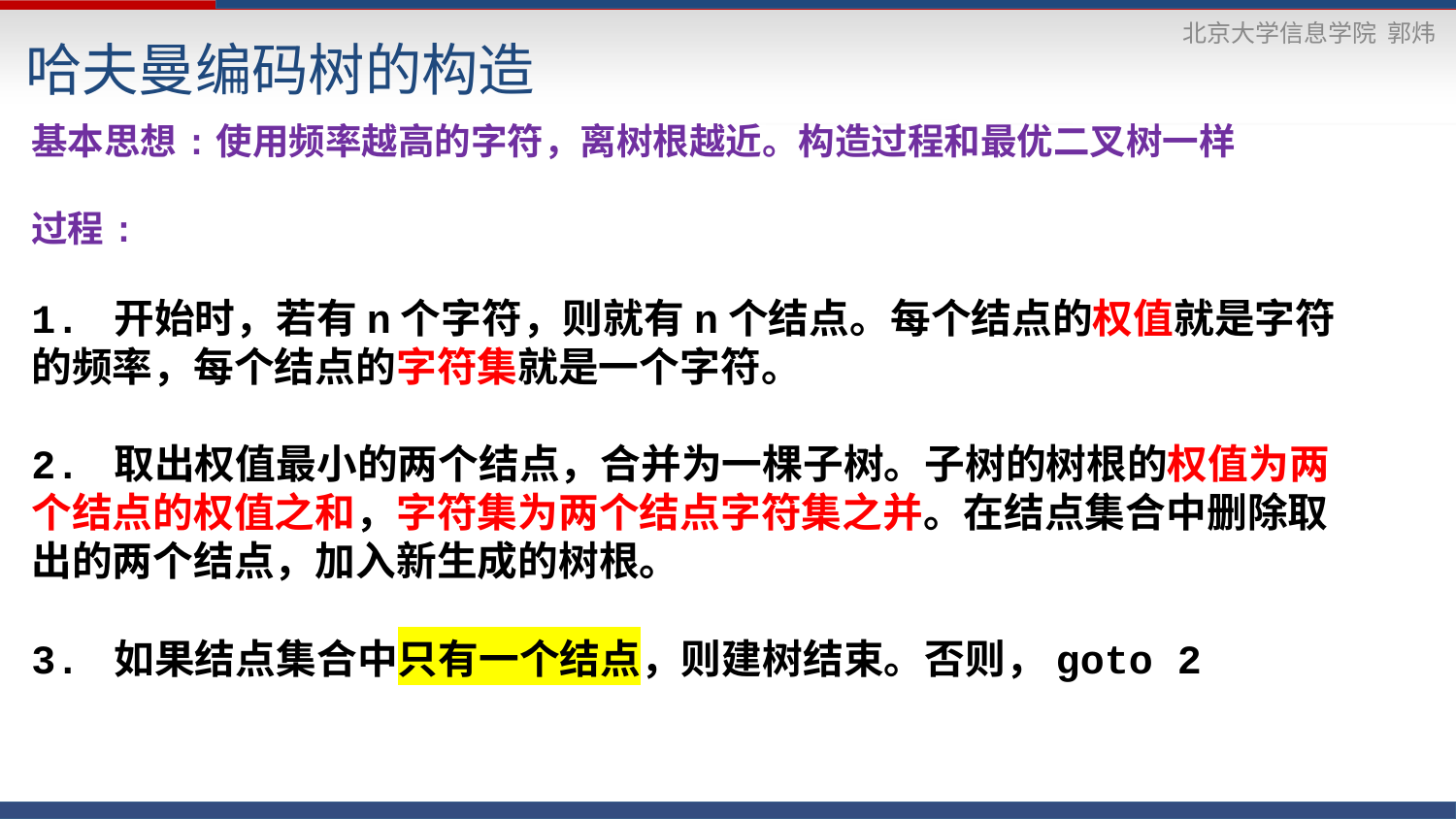

哈夫曼编码树的构造
基本思想:使用频率越高的字符，离树根越近。构造过程和最优二叉树一样

过程:

1. 开始时，若有n个字符，则就有n个结点。每个结点的权值就是字符的频率，每个结点的字符集就是一个字符。

2. 取出权值最小的两个结点，合并为一棵子树。子树的树根的权值为两个结点的权值之和，字符集为两个结点字符集之并。在结点集合中删除取出的两个结点，加入新生成的树根。

3. 如果结点集合中只有一个结点，则建树结束。否则，goto 2

49